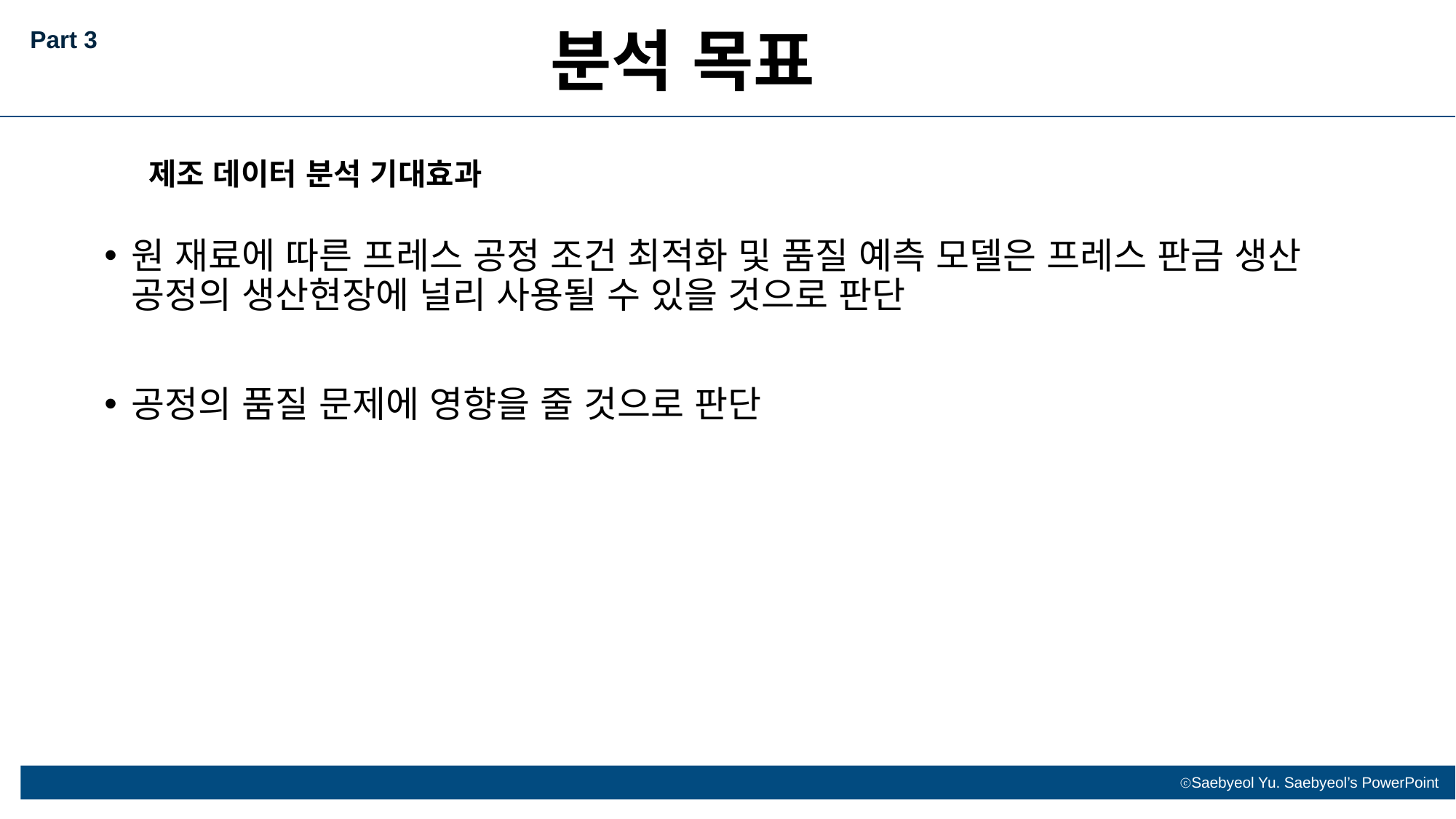

분석 목표
Part 3
제조 데이터 분석 기대효과

원 재료에 따른 프레스 공정 조건 최적화 및 품질 예측 모델은 프레스 판금 생산 공정의 생산현장에 널리 사용될 수 있을 것으로 판단

공정의 품질 문제에 영향을 줄 것으로 판단